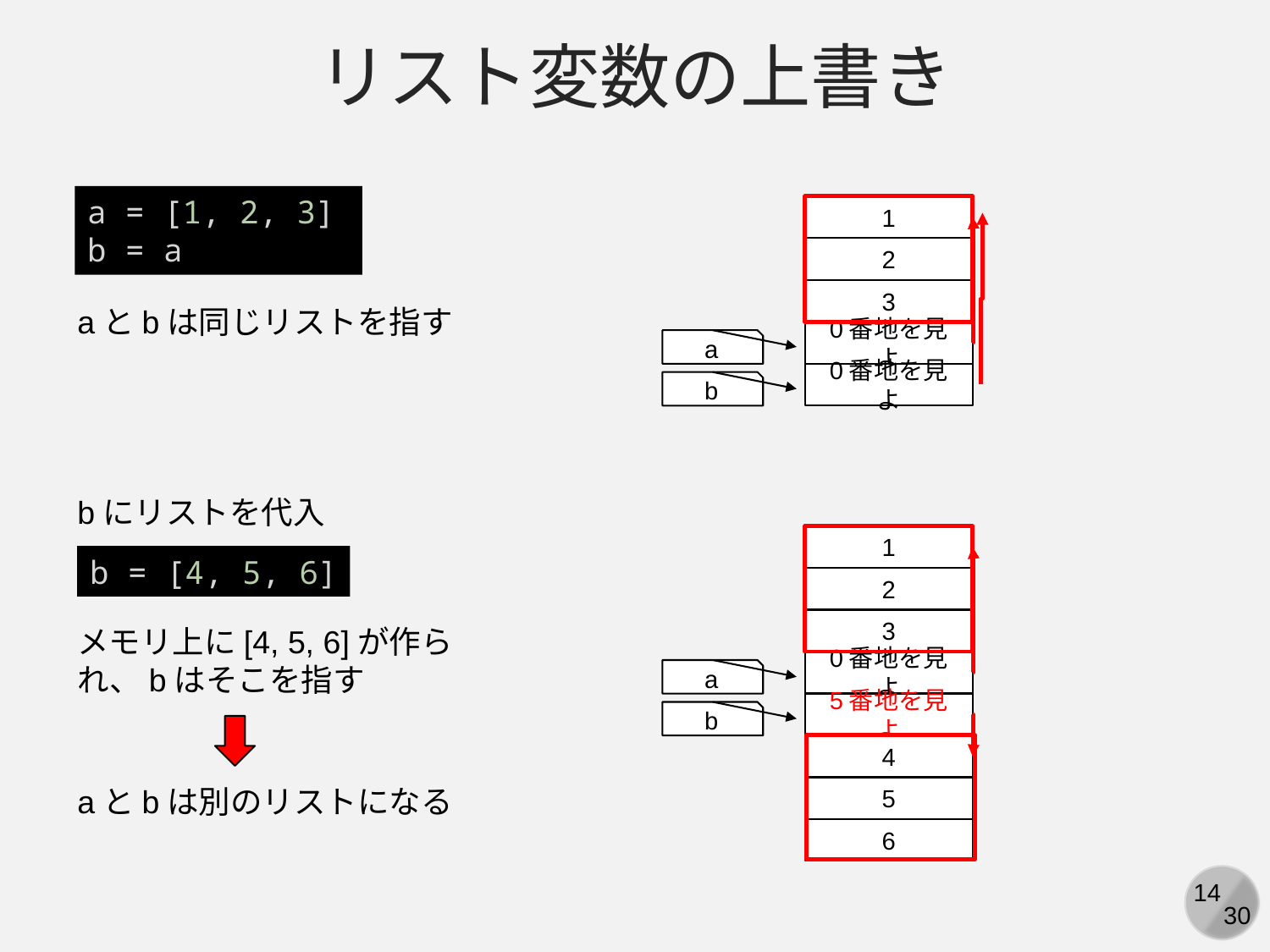

リスト変数の上書き
a = [1, 2, 3]
b = a
1

2
3
aとbは同じリストを指す
0番地を見よ
a
0番地を見よ
b
bにリストを代入
1

b = [4, 5, 6]
2
3
メモリ上に[4, 5, 6]が作られ、bはそこを指す
0番地を見よ
a
5番地を見よ
b

4
aとbは別のリストになる
5
6